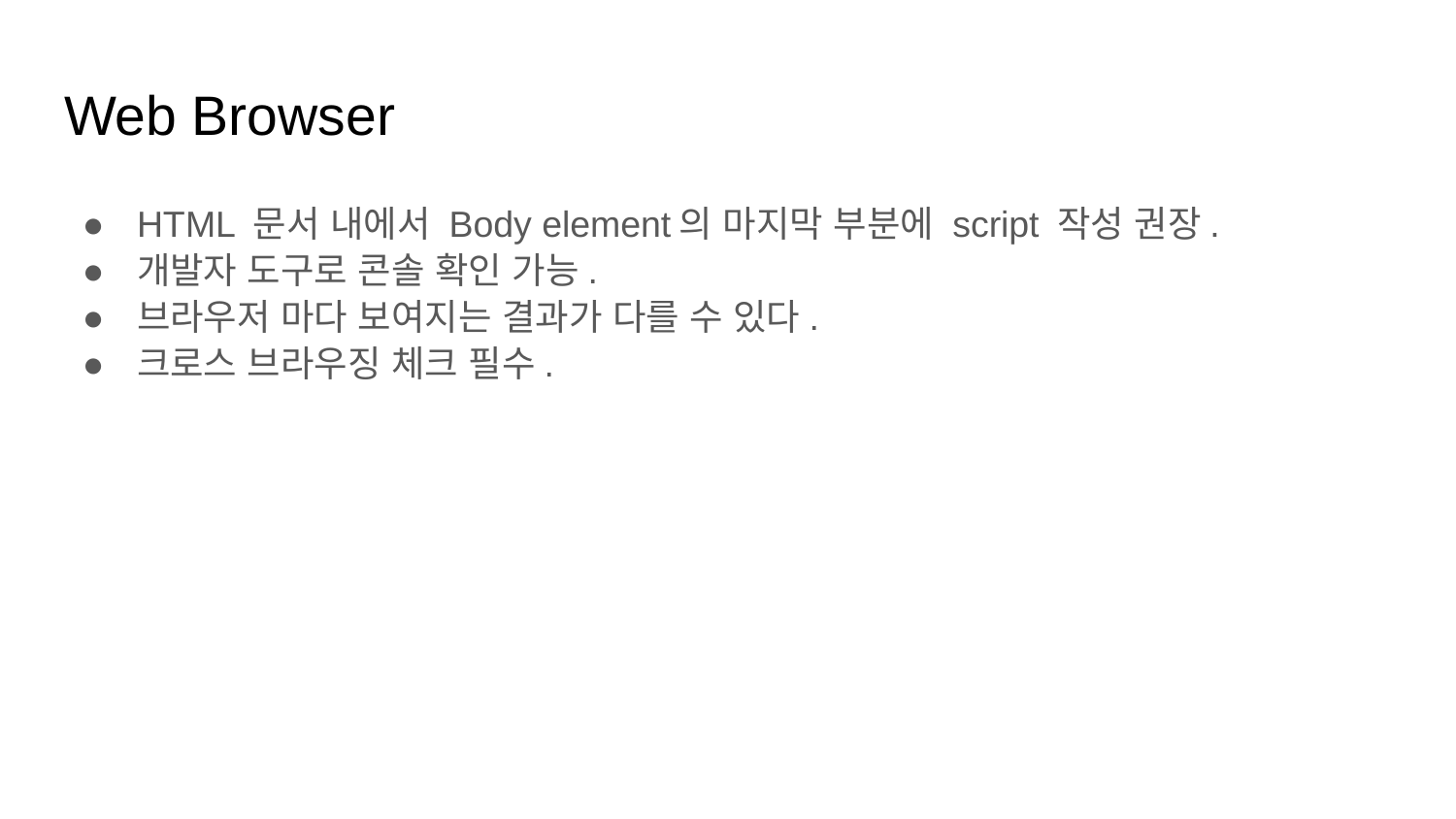

# Web Browser
HTML 문서 내에서 Body element의 마지막 부분에 script 작성 권장.
개발자 도구로 콘솔 확인 가능.
브라우저 마다 보여지는 결과가 다를 수 있다.
크로스 브라우징 체크 필수.